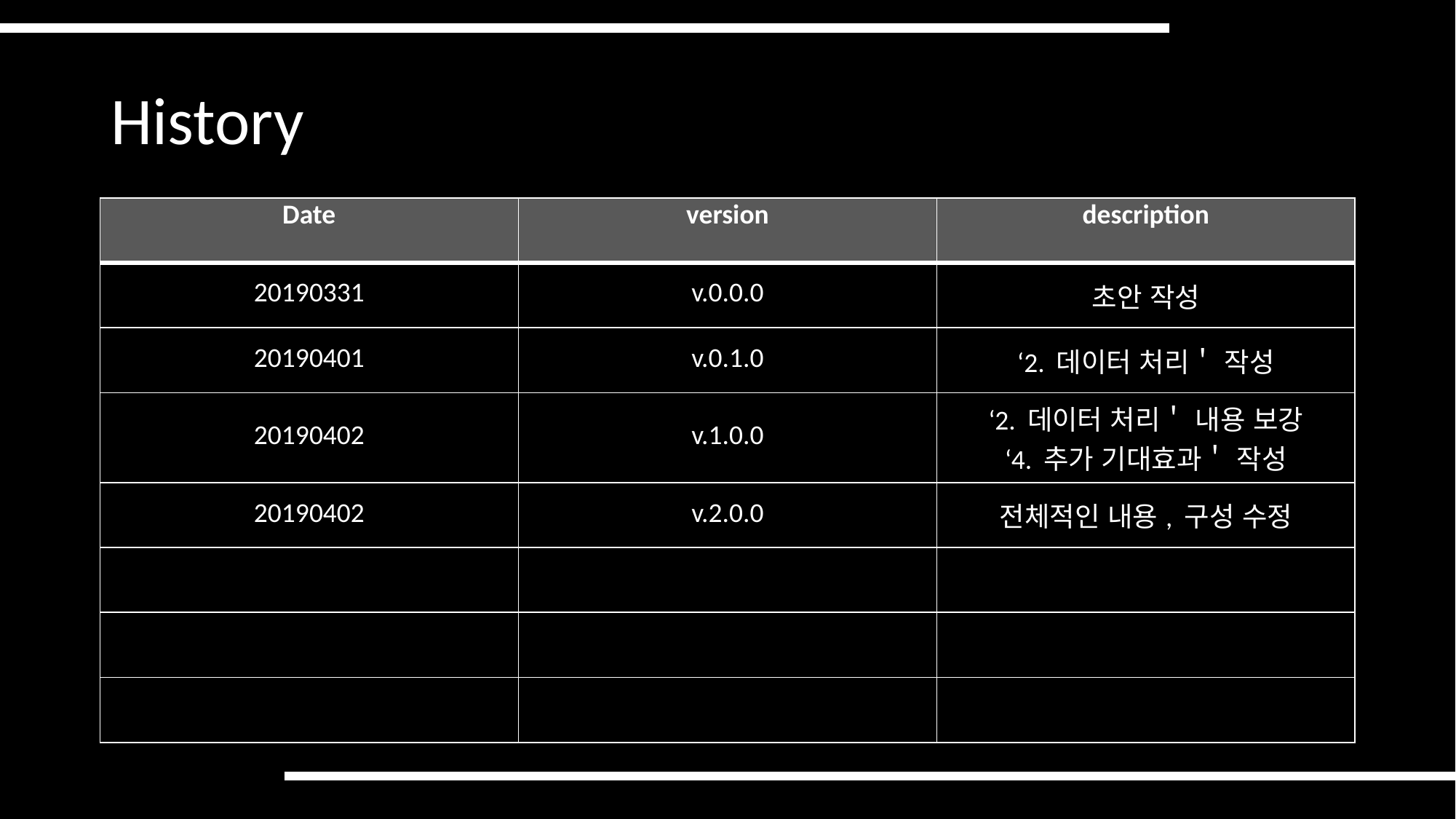

# History
| Date | version | description |
| --- | --- | --- |
| 20190331 | v.0.0.0 | 초안 작성 |
| 20190401 | v.0.1.0 | ‘2. 데이터 처리＇ 작성 |
| 20190402 | v.1.0.0 | ‘2. 데이터 처리＇ 내용 보강 ‘4. 추가 기대효과＇ 작성 |
| 20190402 | v.2.0.0 | 전체적인 내용, 구성 수정 |
|  |  |  |
|  |  |  |
|  |  |  |